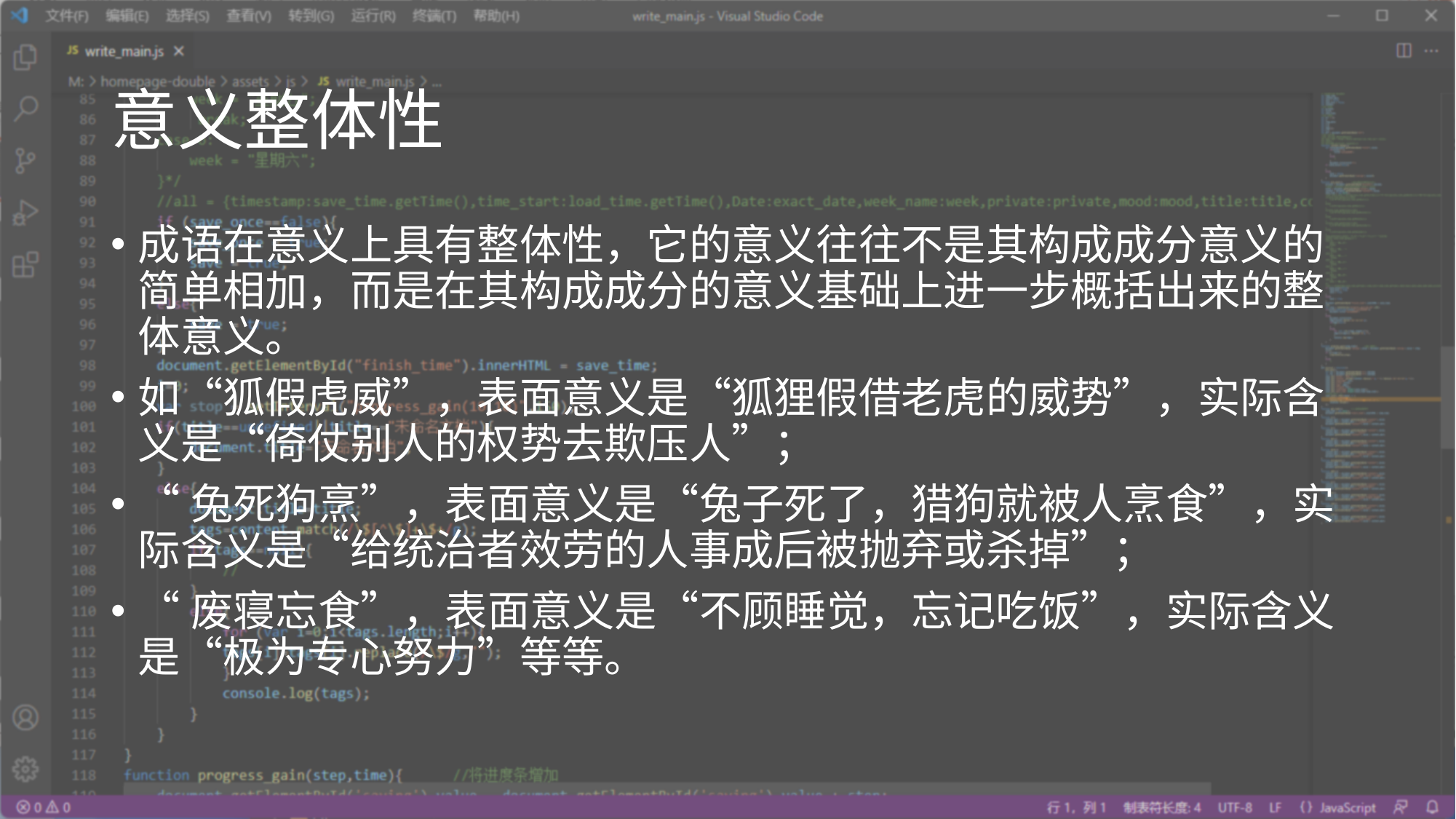

# 意义整体性
成语在意义上具有整体性，它的意义往往不是其构成成分意义的简单相加，而是在其构成成分的意义基础上进一步概括出来的整体意义。
如“狐假虎威”，表面意义是“狐狸假借老虎的威势”，实际含义是“倚仗别人的权势去欺压人”；
“兔死狗烹”，表面意义是“兔子死了，猎狗就被人烹食”，实际含义是“给统治者效劳的人事成后被抛弃或杀掉”；
“废寝忘食”，表面意义是“不顾睡觉，忘记吃饭”，实际含义是“极为专心努力”等等。